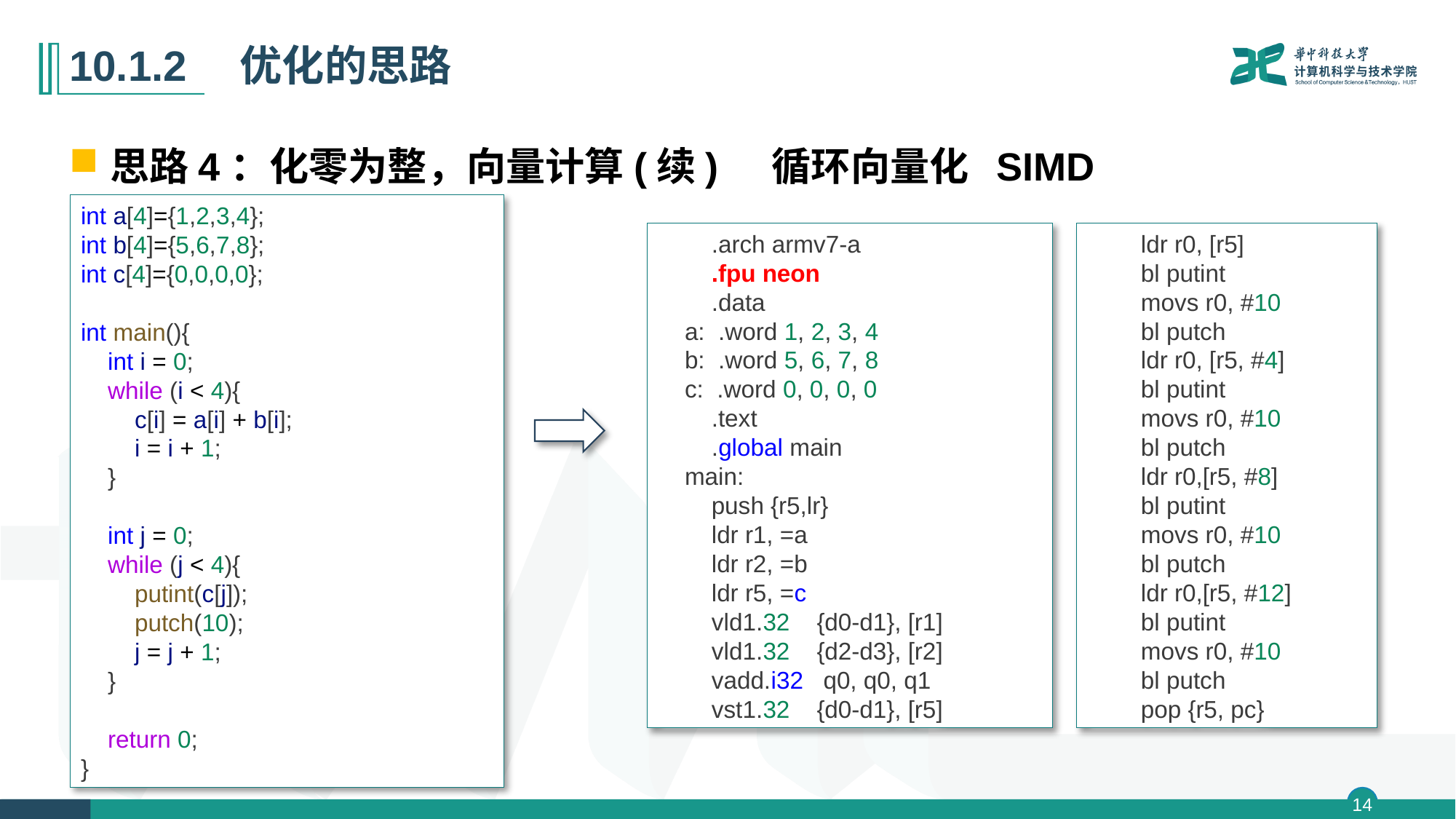

# 10.1.2　优化的思路
思路4：化零为整，向量计算(续)    循环向量化  SIMD
int a[4]={1,2,3,4};
int b[4]={5,6,7,8};
int c[4]={0,0,0,0};
int main(){
    int i = 0;
    while (i < 4){
        c[i] = a[i] + b[i];
        i = i + 1;
    }
    int j = 0;
    while (j < 4){
        putint(c[j]);
        putch(10);
        j = j + 1;
    }
    return 0;
}
        .arch armv7-a
        .fpu neon
        .data
    a:  .word 1, 2, 3, 4
    b:  .word 5, 6, 7, 8
    c:  .word 0, 0, 0, 0
        .text
        .global main
    main:
        push {r5,lr}
        ldr r1, =a
        ldr r2, =b
        ldr r5, =c
        vld1.32    {d0-d1}, [r1]
        vld1.32    {d2-d3}, [r2]
        vadd.i32   q0, q0, q1
        vst1.32    {d0-d1}, [r5]
        ldr r0, [r5]
        bl putint
        movs r0, #10
        bl putch
        ldr r0, [r5, #4]
        bl putint
        movs r0, #10
        bl putch
        ldr r0,[r5, #8]
        bl putint
        movs r0, #10
        bl putch
        ldr r0,[r5, #12]
        bl putint
        movs r0, #10
        bl putch
        pop {r5, pc}